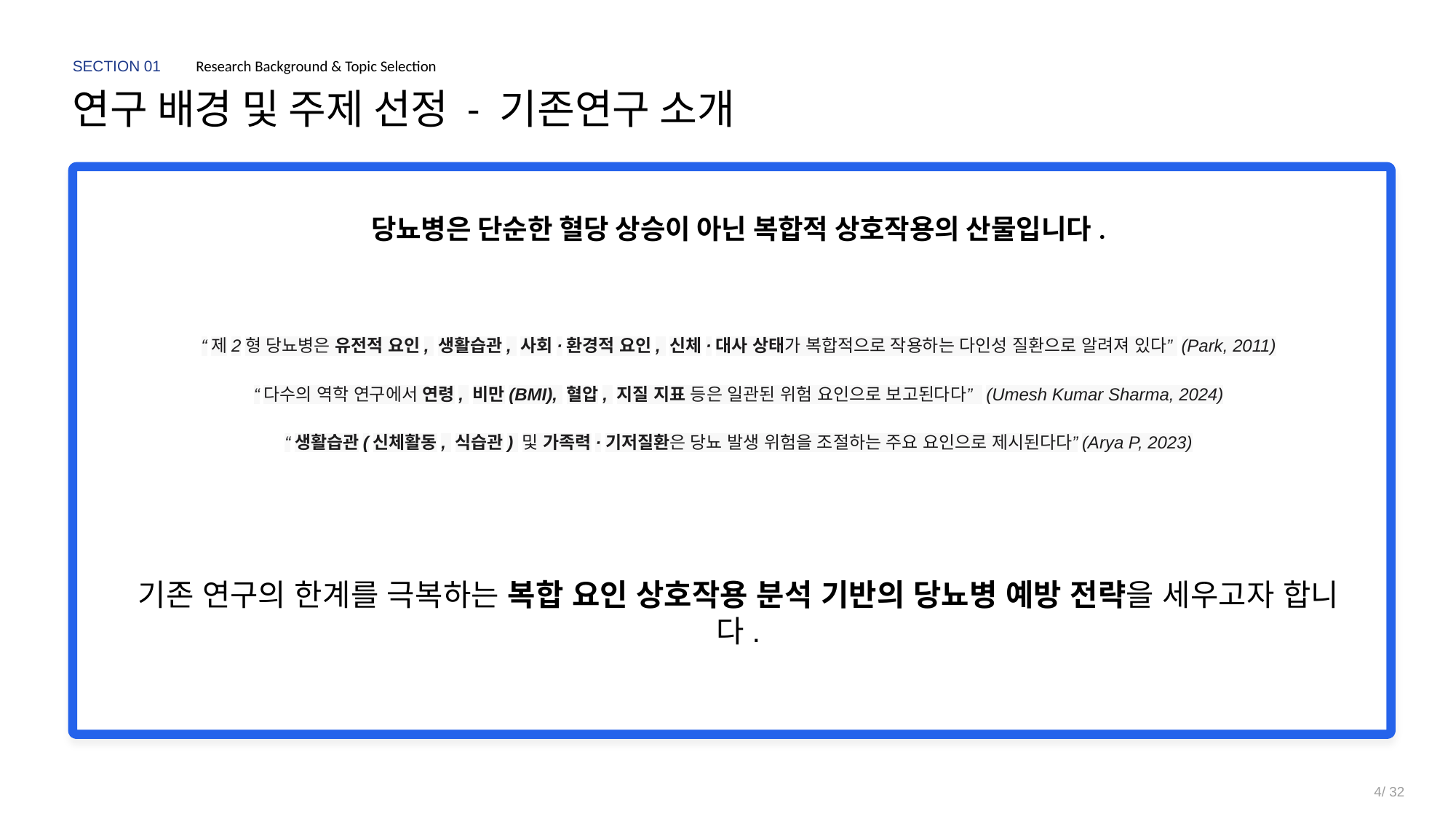

SECTION 01
Research Background & Topic Selection
연구 배경 및 주제 선정 - 기존연구 소개
당뇨병은 단순한 혈당 상승이 아닌 복합적 상호작용의 산물입니다.

“제2형 당뇨병은 유전적 요인, 생활습관, 사회·환경적 요인, 신체·대사 상태가 복합적으로 작용하는 다인성 질환으로 알려져 있다” (Park, 2011)

“다수의 역학 연구에서 연령, 비만(BMI), 혈압, 지질 지표 등은 일관된 위험 요인으로 보고된다다”  (Umesh Kumar Sharma, 2024)

“생활습관(신체활동, 식습관) 및 가족력·기저질환은 당뇨 발생 위험을 조절하는 주요 요인으로 제시된다다”(Arya P, 2023)

기존 연구의 한계를 극복하는 복합 요인 상호작용 분석 기반의 당뇨병 예방 전략을 세우고자 합니다.

4/ 32